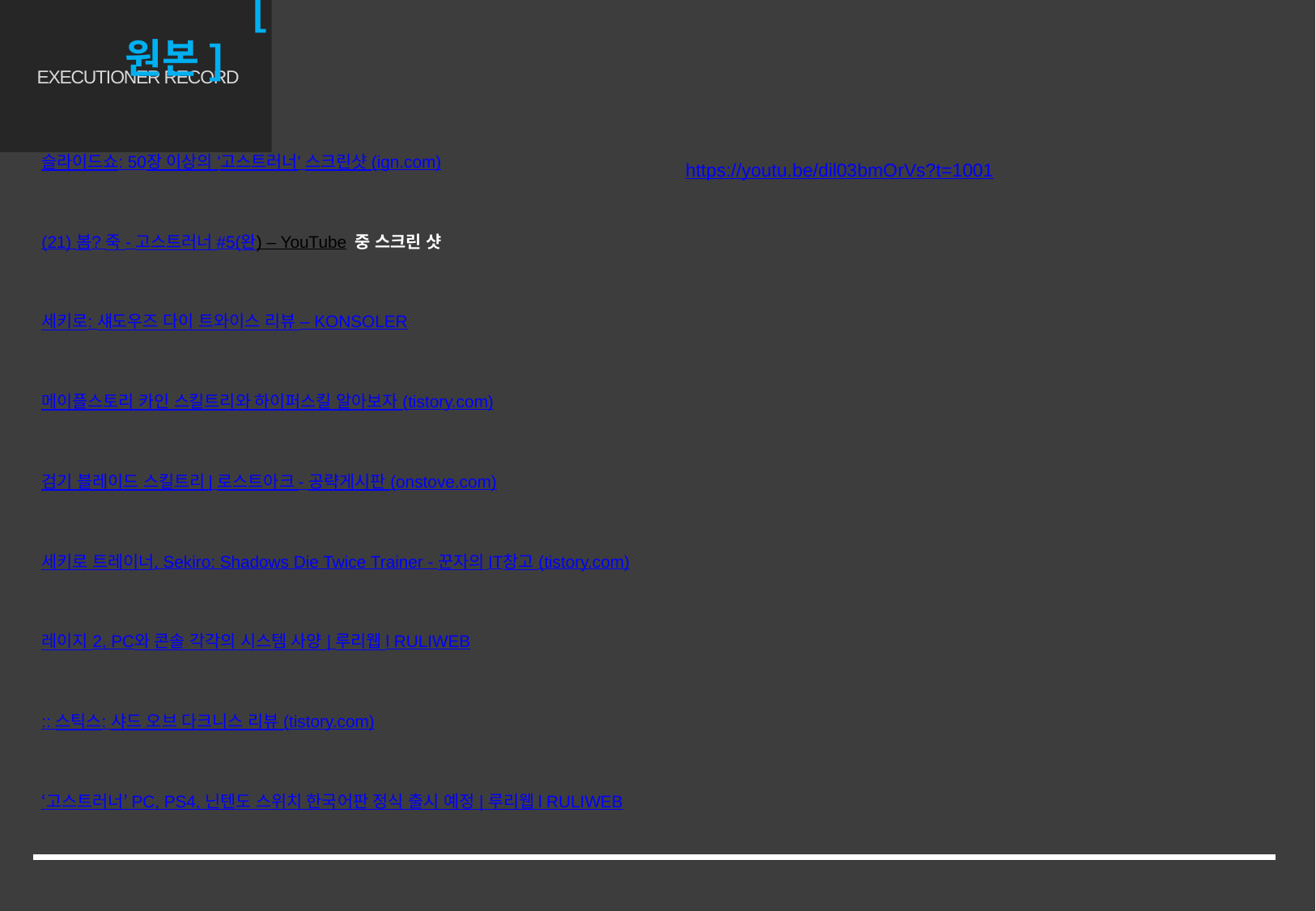

참고 문헌 [원본]
# EXECUTIONER RECORD
<그림 1,8,16,41> 2021년 4월 11일 접속,
슬라이드쇼: 50장 이상의 '고스트러너' 스크린샷 (ign.com)

<그림 9> 2021년 4월 11일 접속,
(21) 봄? 죽 - 고스트러너 #5(완) – YouTube 중 스크린 샷

<그림 2> 2021년 4월 11일 접속,
세키로: 섀도우즈 다이 트와이스 리뷰 – KONSOLER

<그림 18,19,20> 2021년 4월 11일 접속,
메이플스토리 카인 스킬트리와 하이퍼스킬 알아보자 (tistory.com)

<그림 21,22,23> 2021년 4월 11일 접속,
검기 블레이드 스킬트리 | 로스트아크 - 공략게시판 (onstove.com)

<그림 36> 2021년 4월 11일 접속,
세키로 트레이너, Sekiro: Shadows Die Twice Trainer - 꾼자의 IT창고 (tistory.com)

<그림 37> 2021년 4월 11일 접속,
레이지 2, PC와 콘솔 각각의 시스템 사양 | 루리웹 l RULIWEB

<그림 38> 2021년 4월 11일 접속,
:: 스틱스: 샤드 오브 다크니스 리뷰 (tistory.com)

<그림 39> 2021년 4월 11일 접속,
‘고스트러너’ PC, PS4, 닌텐도 스위치 한국어판 정식 출시 예정 | 루리웹 l RULIWEB

<링크 1> 2021년 4월 15일 접속,
https://youtu.be/dil03bmOrVs?t=1001
59/65